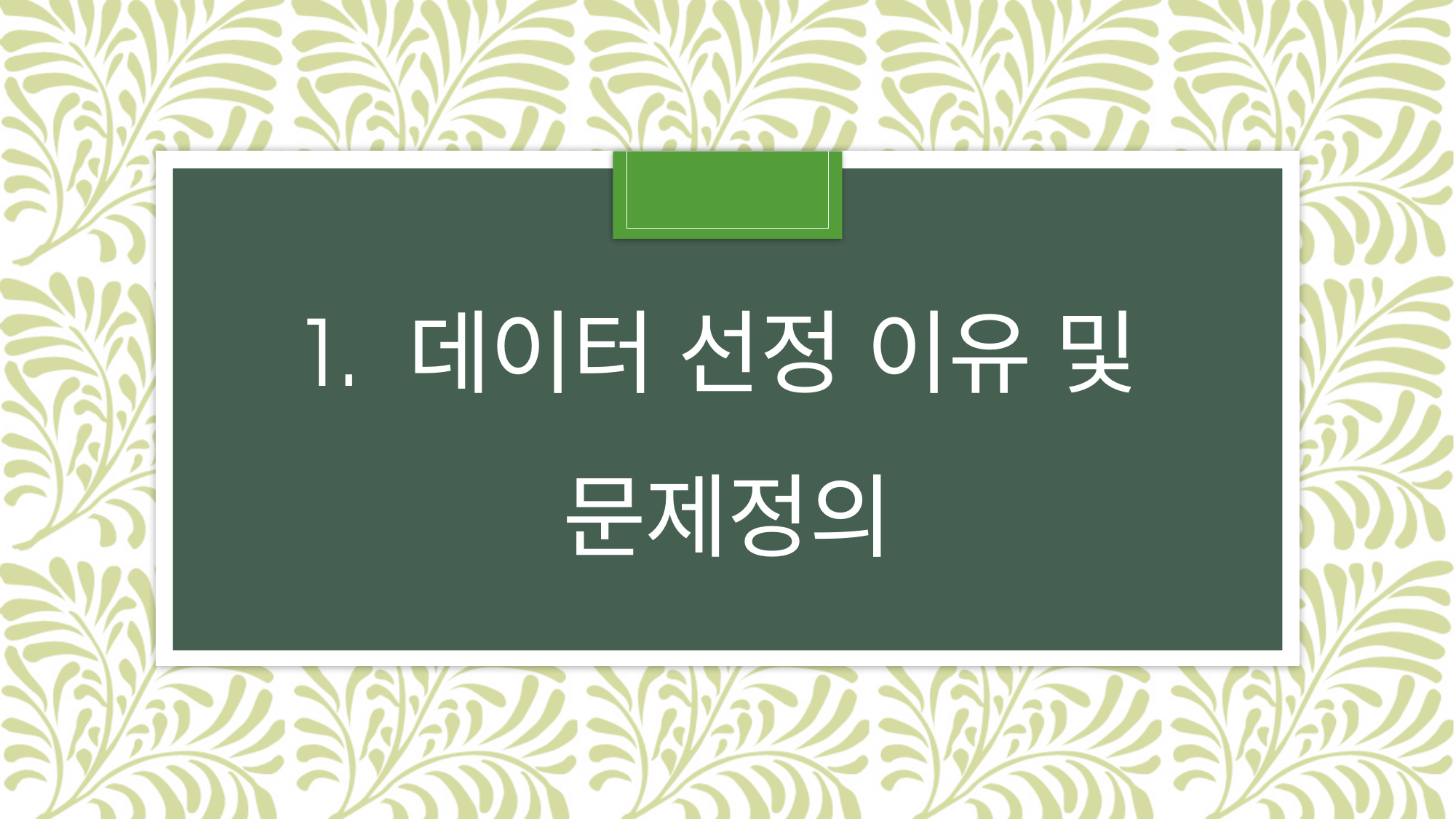

# 1. 데이터 선정 이유 및 문제정의